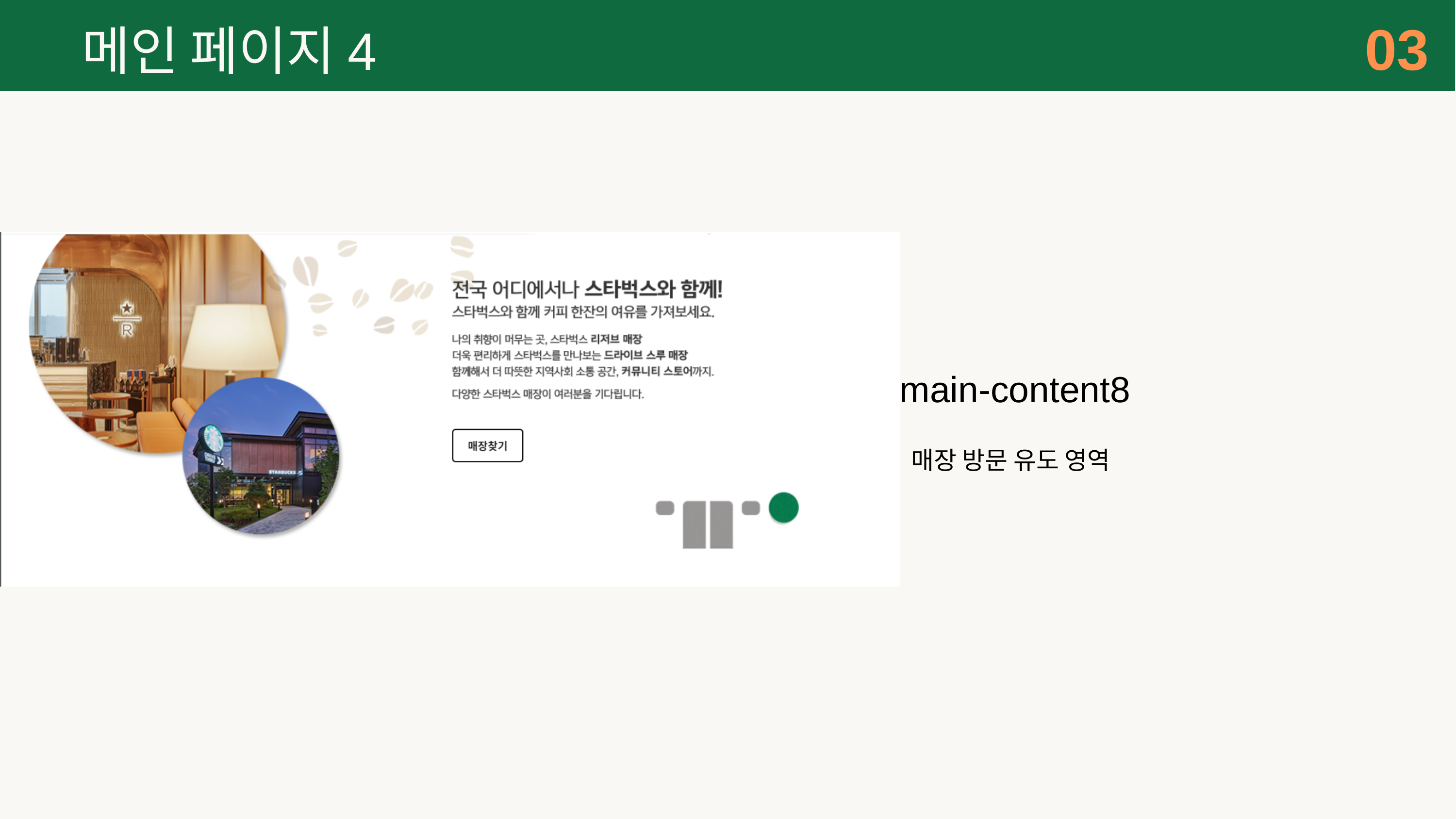

03
메인 페이지4

main-content8
 매장 방문 유도 영역